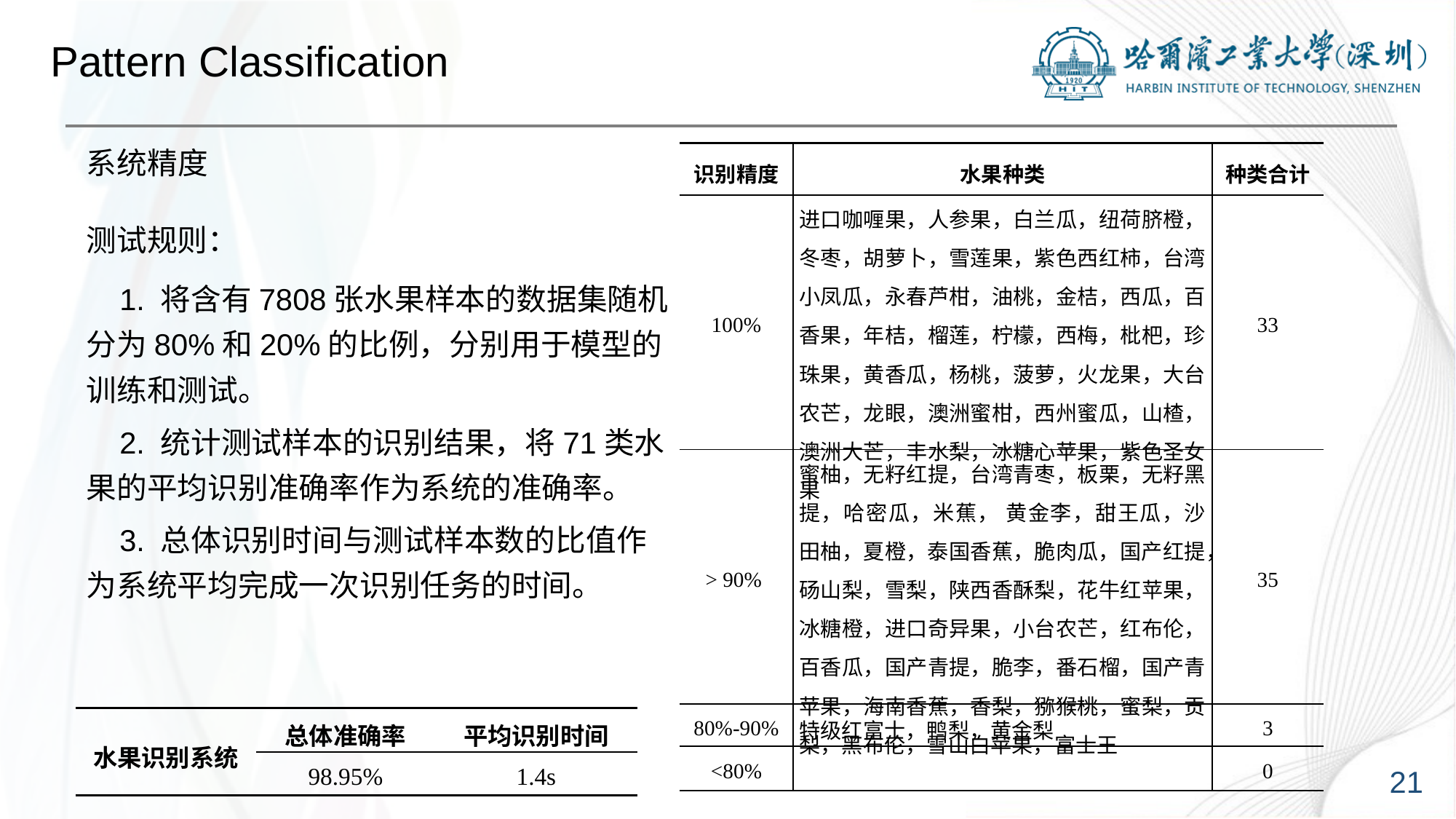

# Pattern Classification
系统精度
| 识别精度 | 水果种类 | 种类合计 |
| --- | --- | --- |
| 100% | 进口咖喱果，人参果，白兰瓜，纽荷脐橙，冬枣，胡萝卜，雪莲果，紫色西红柿，台湾小凤瓜，永春芦柑，油桃，金桔，西瓜，百香果，年桔，榴莲，柠檬，西梅，枇杷，珍珠果，黄香瓜，杨桃，菠萝，火龙果，大台农芒，龙眼，澳洲蜜柑，西州蜜瓜，山楂，澳洲大芒，丰水梨，冰糖心苹果，紫色圣女果 | 33 |
| > 90% | 蜜柚，无籽红提，台湾青枣，板栗，无籽黑提，哈密瓜，米蕉， 黄金李，甜王瓜，沙田柚，夏橙，泰国香蕉，脆肉瓜，国产红提，砀山梨，雪梨，陕西香酥梨，花牛红苹果，冰糖橙，进口奇异果，小台农芒，红布伦，百香瓜，国产青提，脆李，番石榴，国产青苹果，海南香蕉，香梨，猕猴桃，蜜梨，贡梨，黑布伦，雪山白苹果，富士王 | 35 |
| 80%-90% | 特级红富士，鸭梨，黄金梨 | 3 |
| <80% |  | 0 |
测试规则：
    1. 将含有7808张水果样本的数据集随机分为80%和20%的比例，分别用于模型的训练和测试。
    2. 统计测试样本的识别结果，将71类水果的平均识别准确率作为系统的准确率。
    3. 总体识别时间与测试样本数的比值作为系统平均完成一次识别任务的时间。
| 水果识别系统 | 总体准确率 | 平均识别时间 |
| --- | --- | --- |
|  | 98.95% | 1.4s |
21